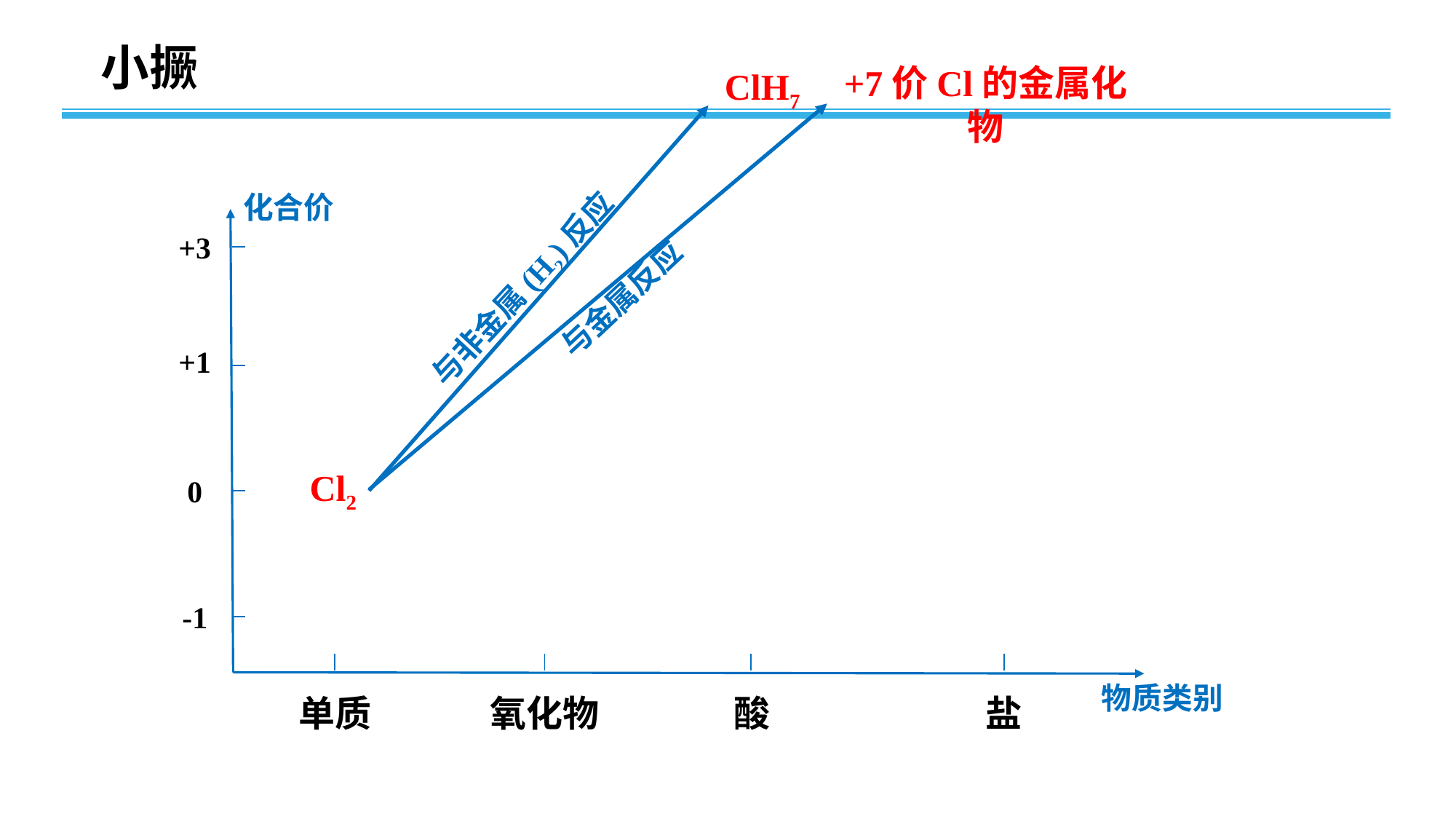

小撅
+7价Cl的金属化物
ClH7
化合价
+3
+1
0
-1
单质
氧化物
酸
盐
物质类别
与非金属(H2)反应
与金属反应
Cl2